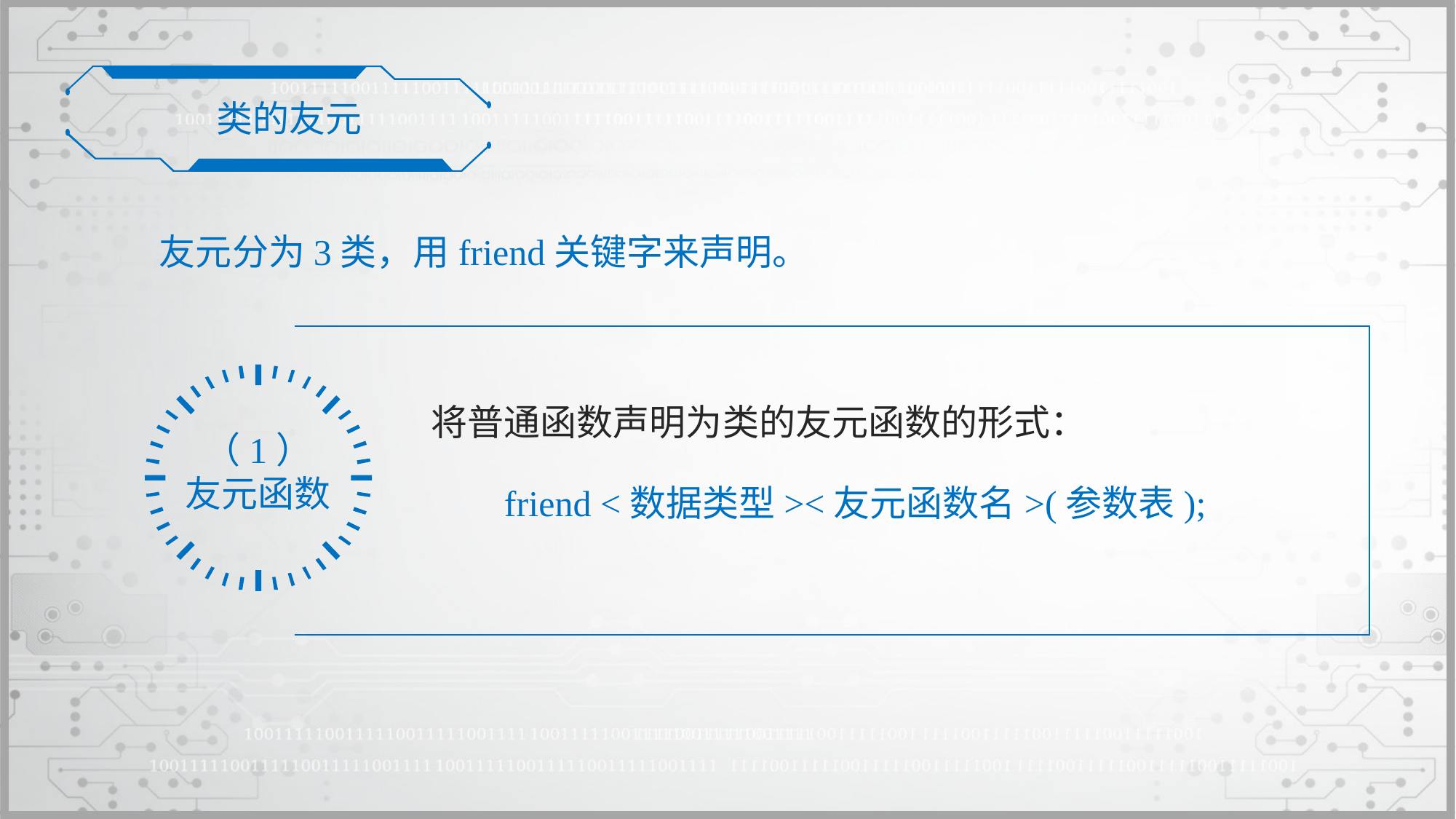

类的友元
友元分为3类，用friend关键字来声明。

将普通函数声明为类的友元函数的形式：
        friend <数据类型><友元函数名>(参数表);

（1）
友元函数